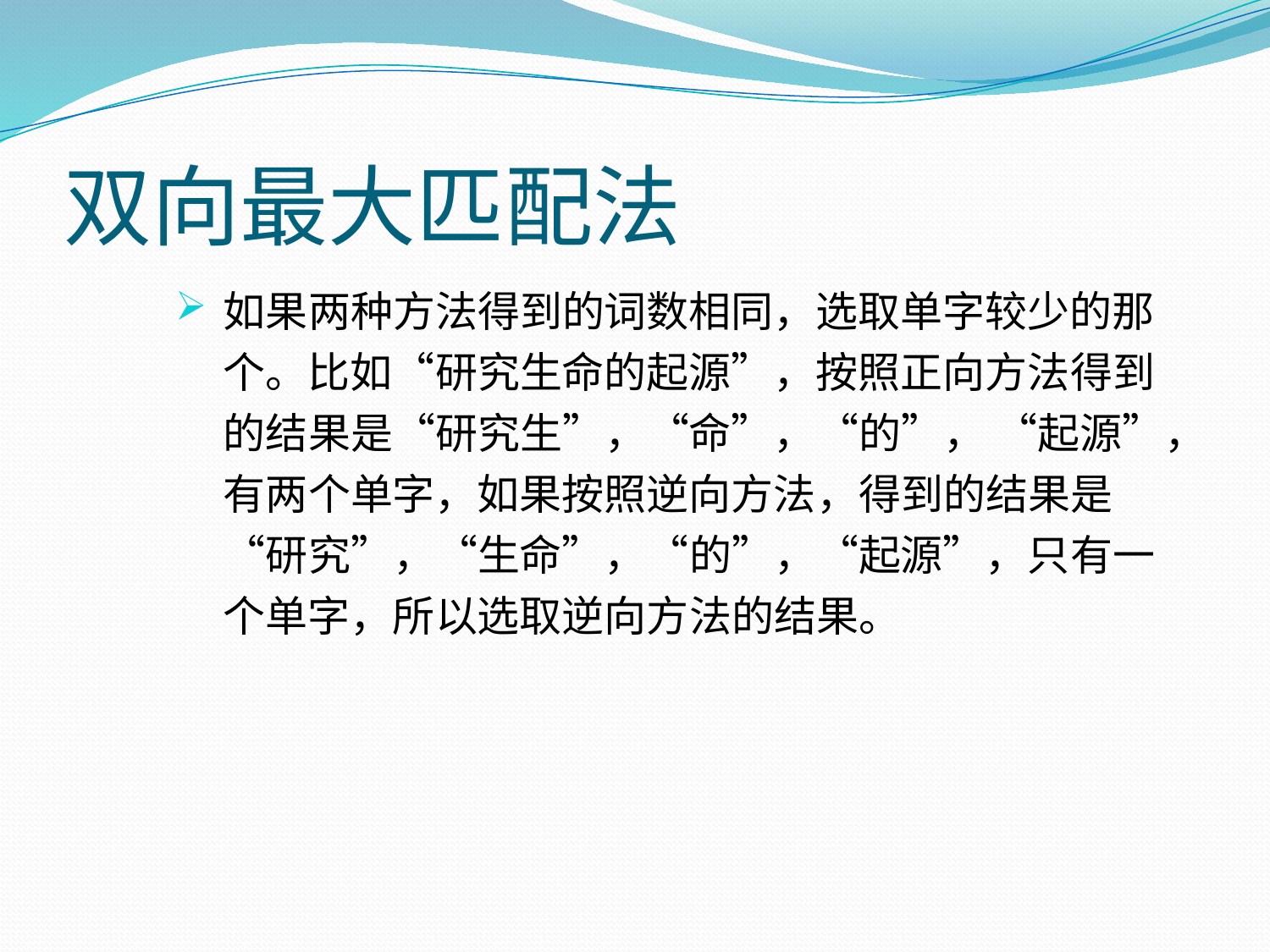

# 双向最大匹配法
如果两种方法得到的词数相同，选取单字较少的那个。比如“研究生命的起源”，按照正向方法得到的结果是“研究生”，“命”，“的”， “起源”，有两个单字，如果按照逆向方法，得到的结果是“研究”，“生命”，“的”，“起源”，只有一个单字，所以选取逆向方法的结果。